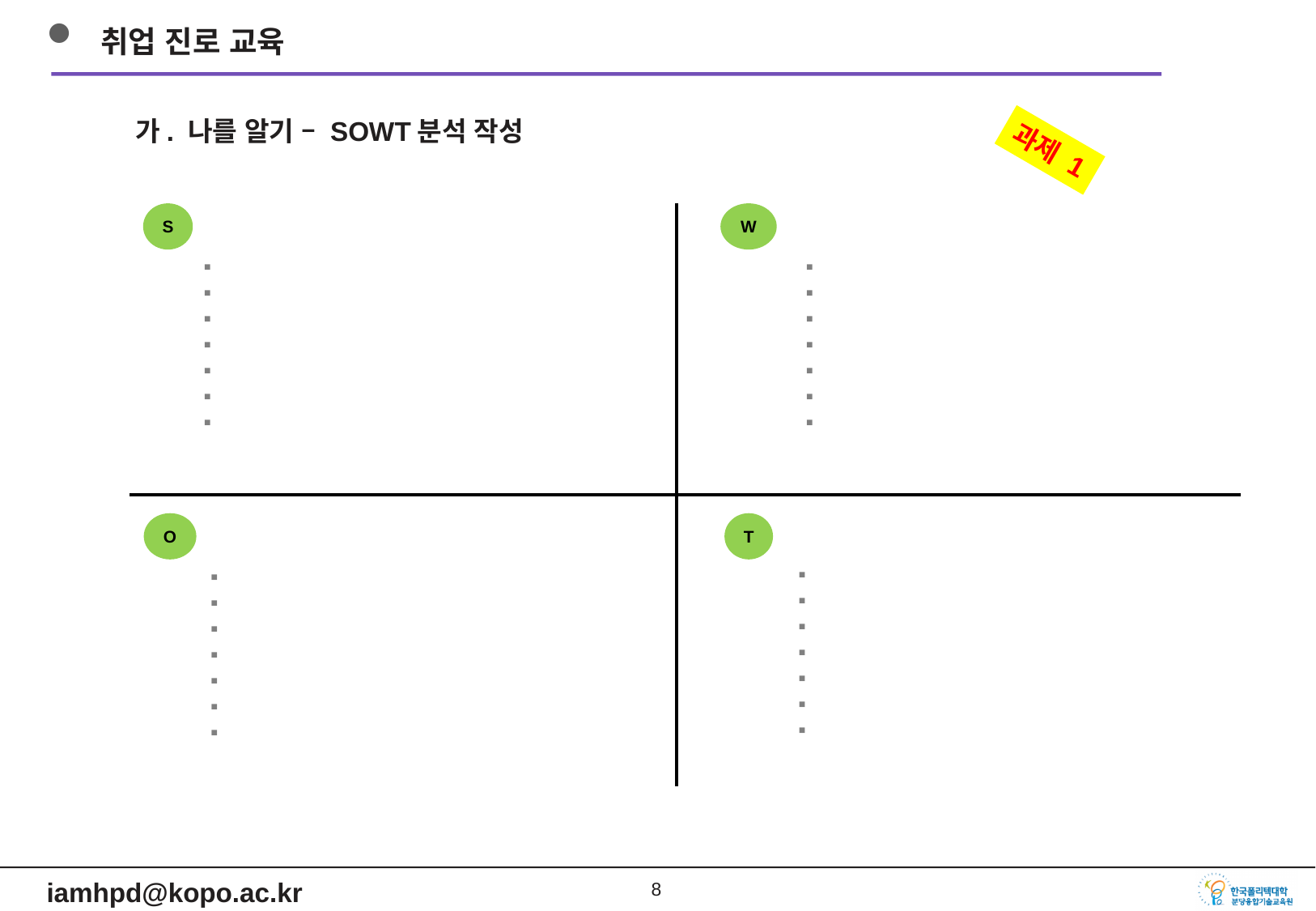

취업 진로 교육
가. 나를 알기 – SOWT분석 작성
과제 1

S
W

O
T

8